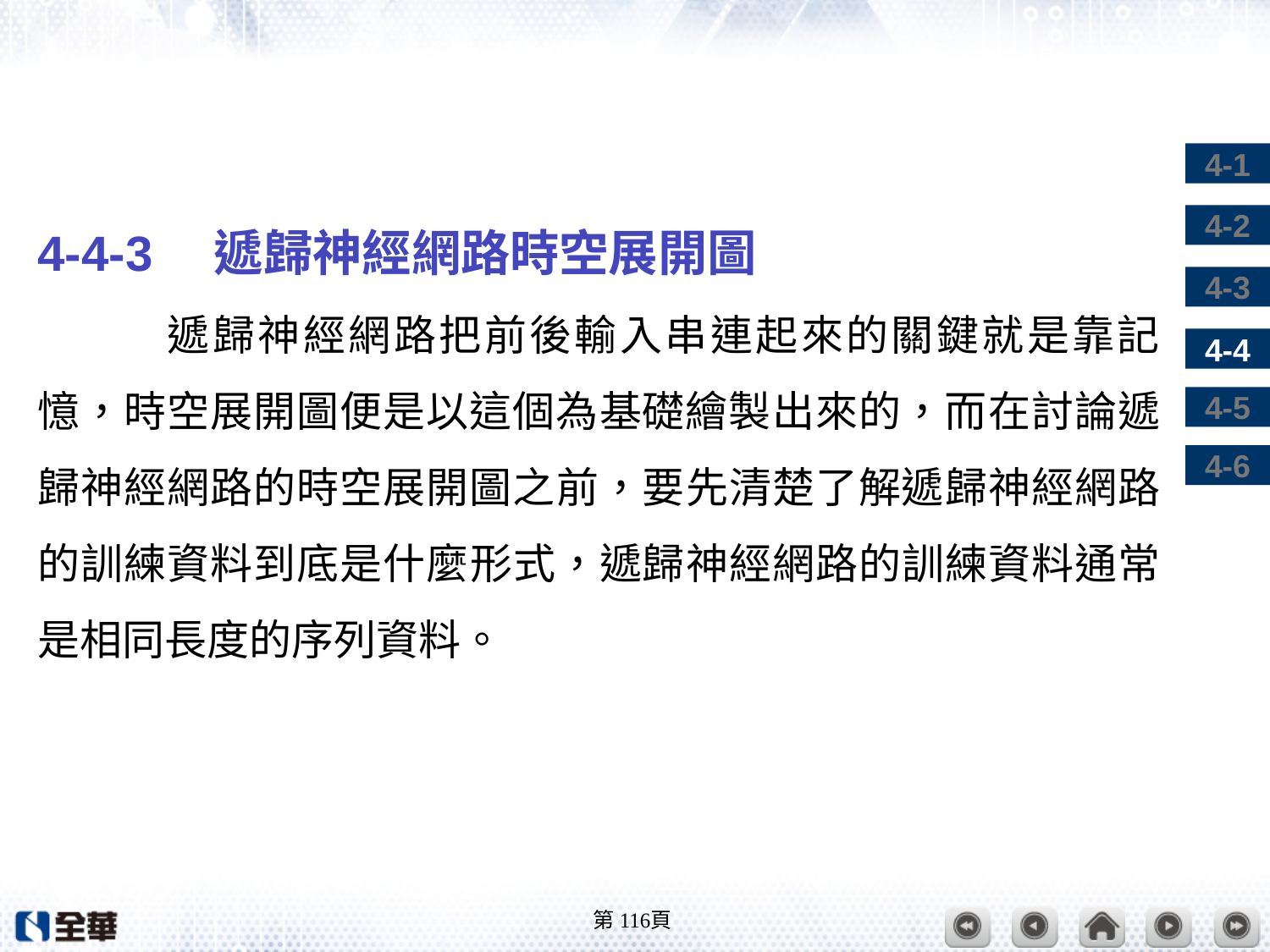

#
4-4-3　遞歸神經網路時空展開圖
	遞歸神經網路把前後輸入串連起來的關鍵就是靠記憶，時空展開圖便是以這個為基礎繪製出來的，而在討論遞歸神經網路的時空展開圖之前，要先清楚了解遞歸神經網路的訓練資料到底是什麼形式，遞歸神經網路的訓練資料通常是相同長度的序列資料。